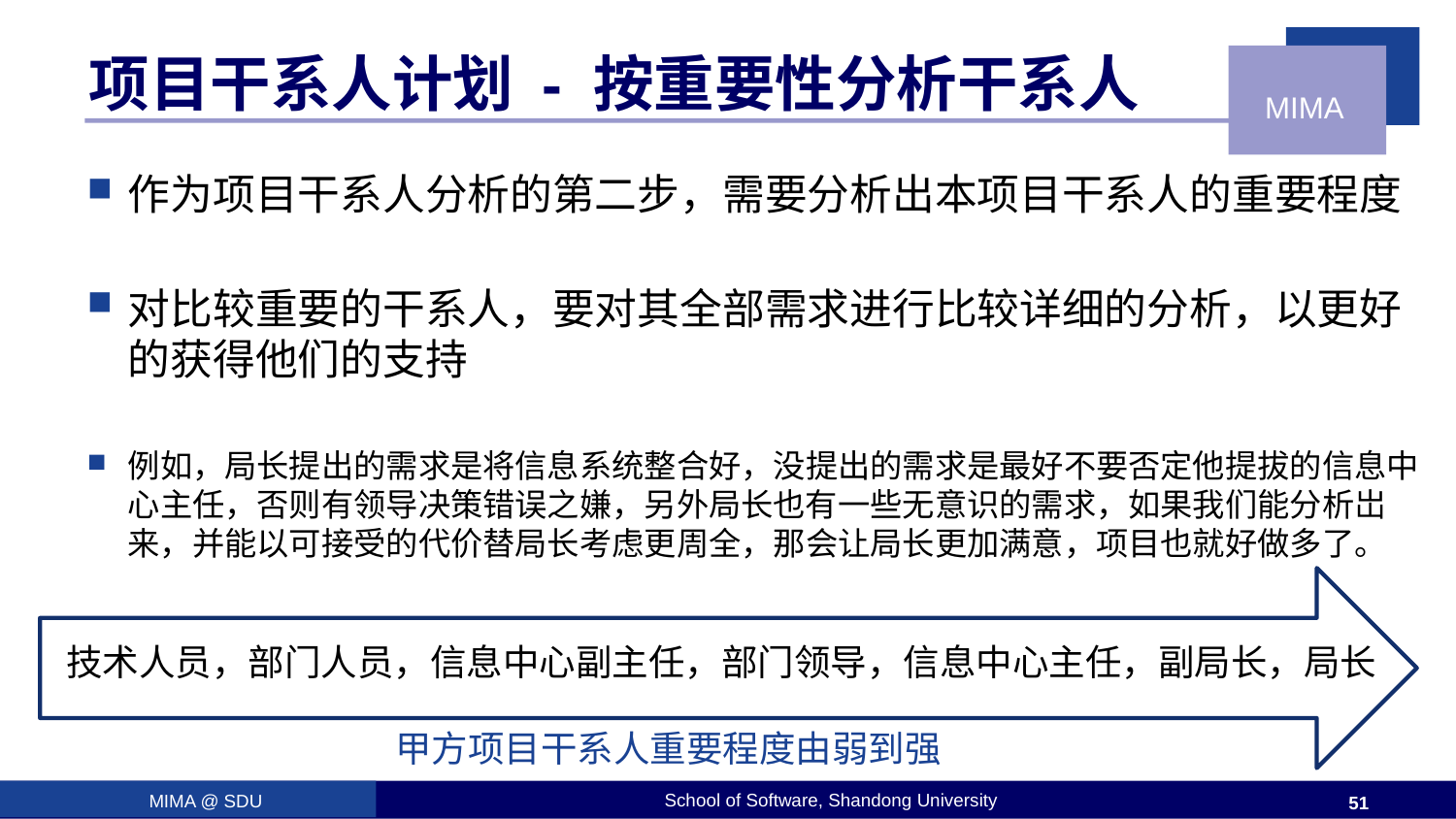

# 项目干系人计划 - 按重要性分析干系人
作为项目干系人分析的第二步，需要分析出本项目干系人的重要程度

对比较重要的干系人，要对其全部需求进行比较详细的分析，以更好的获得他们的支持

例如，局长提出的需求是将信息系统整合好，没提出的需求是最好不要否定他提拔的信息中心主任，否则有领导决策错误之嫌，另外局长也有一些无意识的需求，如果我们能分析岀来，并能以可接受的代价替局长考虑更周全，那会让局长更加满意，项目也就好做多了。

技术人员，部门人员，信息中心副主任，部门领导，信息中心主任，副局长，局长
甲方项目干系人重要程度由弱到强